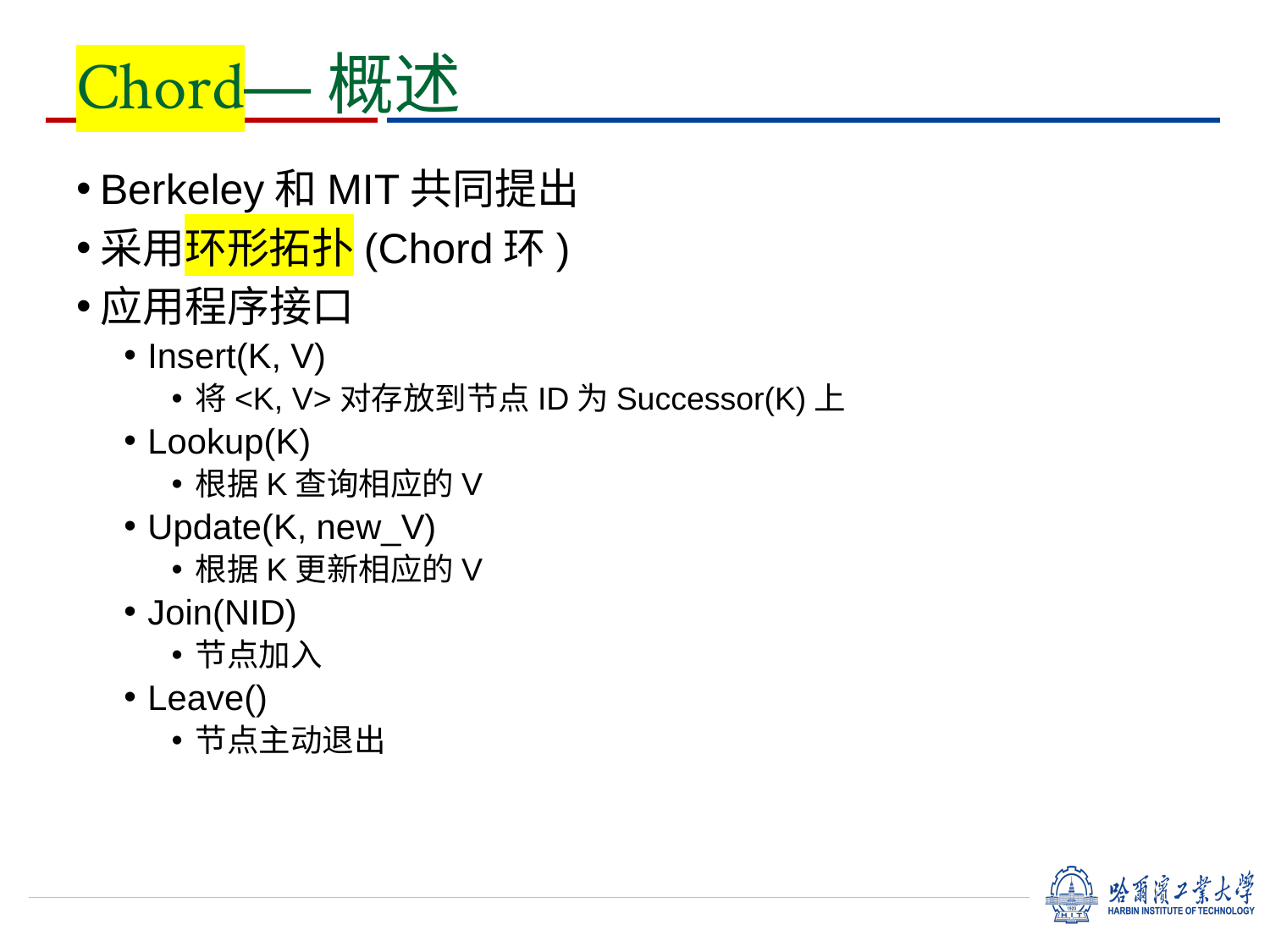

Chord—概述
Berkeley和MIT共同提出
采用环形拓扑(Chord环)
应用程序接口
Insert(K, V)
将<K, V>对存放到节点ID为Successor(K)上
Lookup(K)
根据K查询相应的V
Update(K, new_V)
根据K更新相应的V
Join(NID)
节点加入
Leave()
节点主动退出